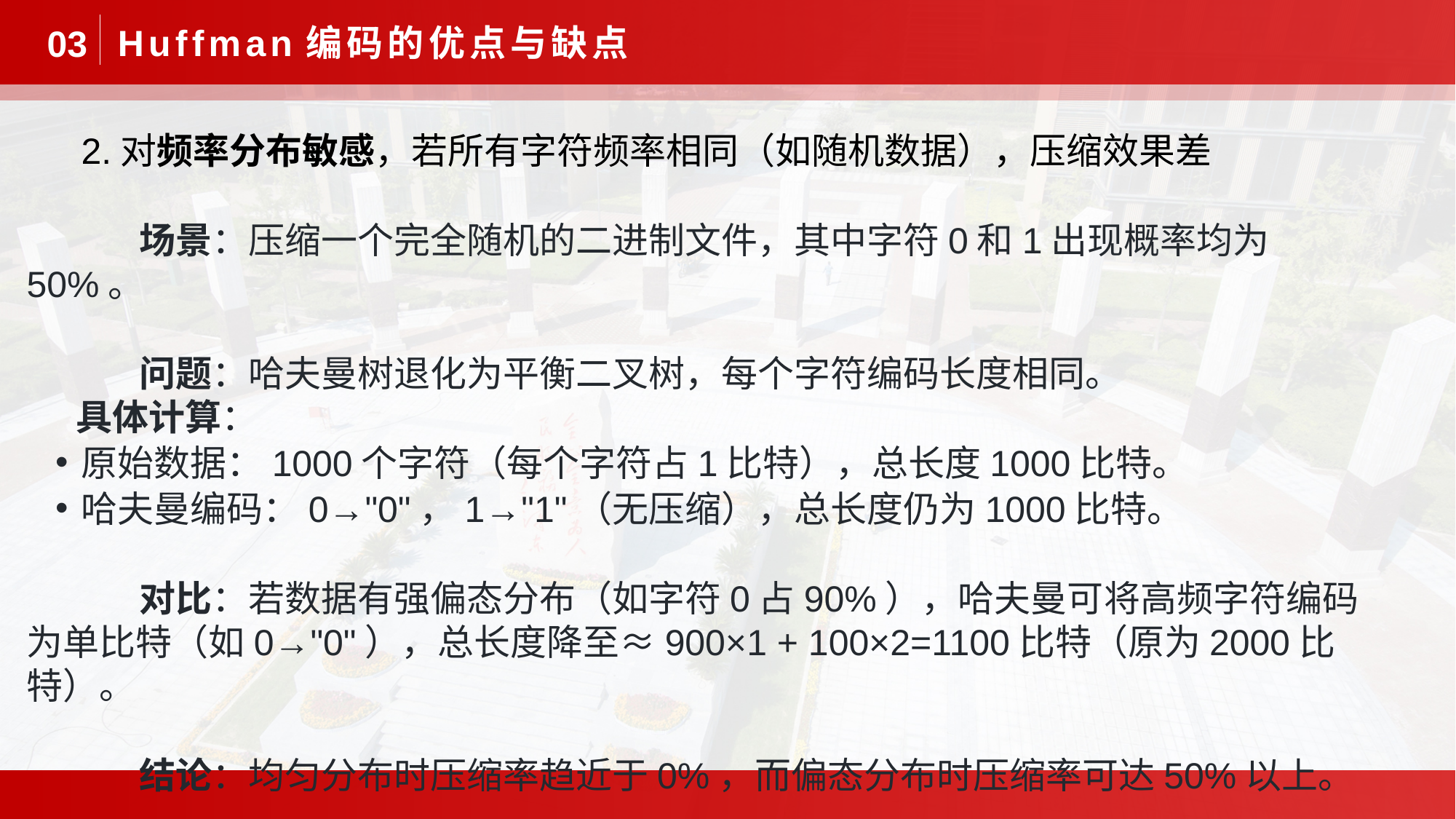

Huffman编码的优点与缺点
03
2.对频率分布敏感，若所有字符频率相同（如随机数据），压缩效果差

      场景：压缩一个完全随机的二进制文件，其中字符0和1出现概率均为50%。
      问题：哈夫曼树退化为平衡二叉树，每个字符编码长度相同。
      具体计算：
原始数据：1000个字符（每个字符占1比特），总长度1000比特。
哈夫曼编码：0→"0"，1→"1"（无压缩），总长度仍为1000比特。
      对比：若数据有强偏态分布（如字符0占90%），哈夫曼可将高频字符编码为单比特（如0→"0"），总长度降至≈900×1 + 100×2=1100比特（原为2000比特）。
      结论：均匀分布时压缩率趋近于0%，而偏态分布时压缩率可达50%以上。